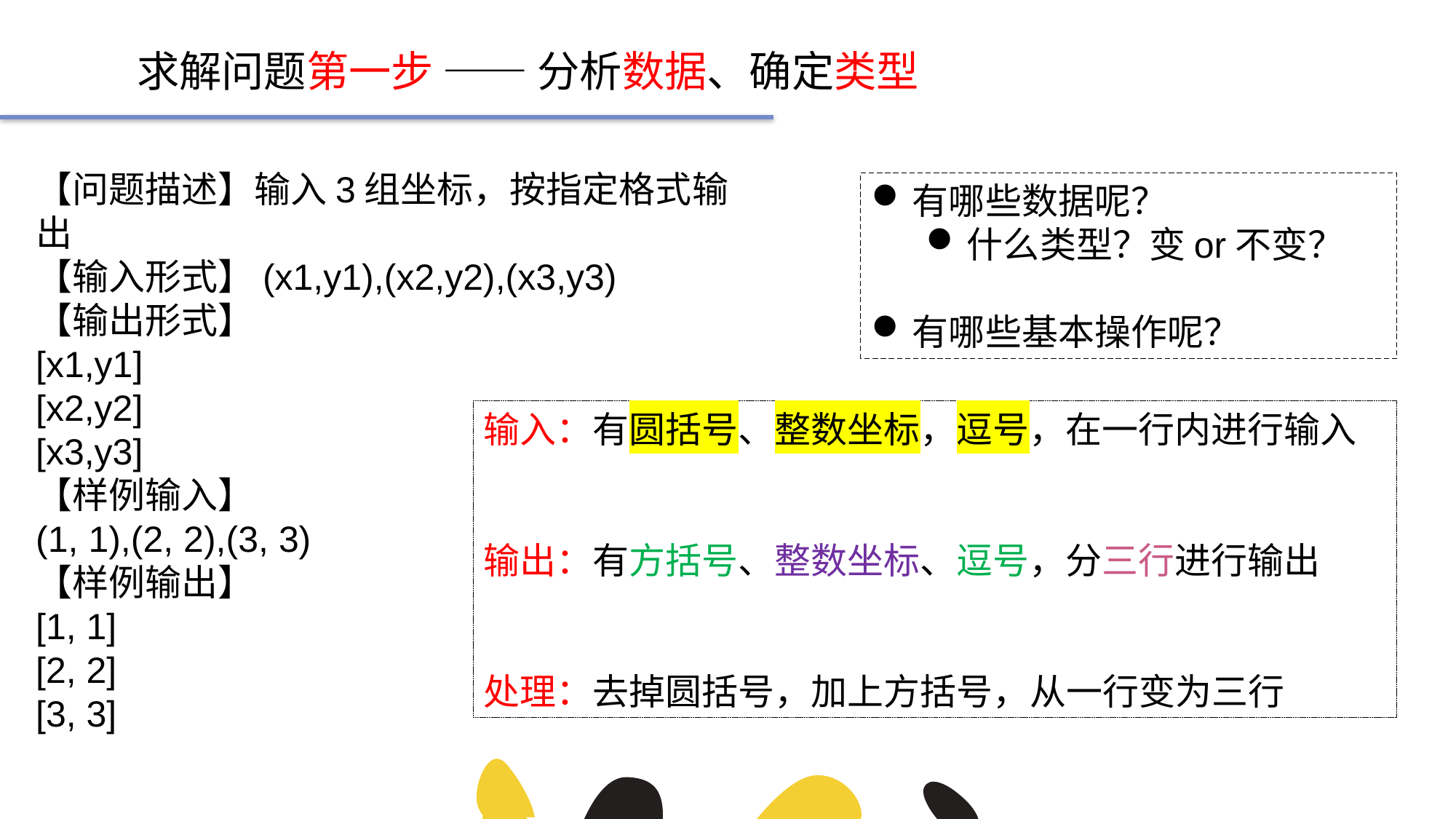

求解问题第一步 —— 分析数据、确定类型
【问题描述】输入3组坐标，按指定格式输出
【输入形式】(x1,y1),(x2,y2),(x3,y3)
【输出形式】
[x1,y1]
[x2,y2]
[x3,y3]
【样例输入】
(1, 1),(2, 2),(3, 3)
【样例输出】
[1, 1]
[2, 2]
[3, 3]
有哪些数据呢？
什么类型？变or不变？

有哪些基本操作呢？
输入：有圆括号、整数坐标，逗号，在一行内进行输入

输出：有方括号、整数坐标、逗号，分三行进行输出

处理：去掉圆括号，加上方括号，从一行变为三行